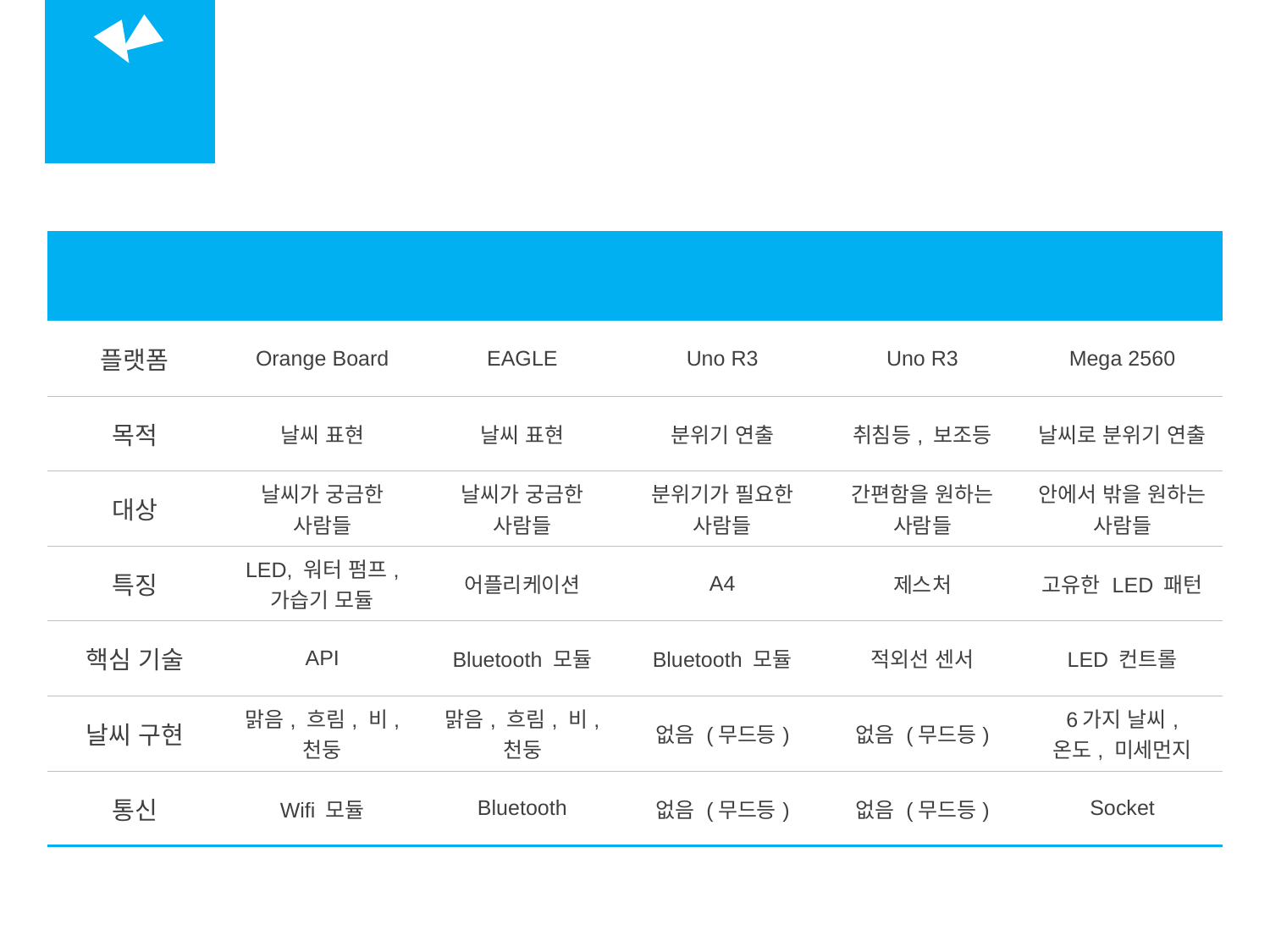

03
사례 조사 5
| 조사 내용 | Weather cube | Tempescope | Smart Light | Luminch Color LED Lamp | Feel Light |
| --- | --- | --- | --- | --- | --- |
| 플랫폼 | Orange Board | EAGLE | Uno R3 | Uno R3 | Mega 2560 |
| 목적 | 날씨 표현 | 날씨 표현 | 분위기 연출 | 취침등, 보조등 | 날씨로 분위기 연출 |
| 대상 | 날씨가 궁금한 사람들 | 날씨가 궁금한 사람들 | 분위기가 필요한 사람들 | 간편함을 원하는 사람들 | 안에서 밖을 원하는 사람들 |
| 특징 | LED, 워터 펌프, 가습기 모듈 | 어플리케이션 | A4 | 제스처 | 고유한 LED 패턴 |
| 핵심 기술 | API | Bluetooth 모듈 | Bluetooth 모듈 | 적외선 센서 | LED 컨트롤 |
| 날씨 구현 | 맑음, 흐림, 비, 천둥 | 맑음, 흐림, 비, 천둥 | 없음 (무드등) | 없음 (무드등) | 6가지 날씨, 온도, 미세먼지 |
| 통신 | Wifi 모듈 | Bluetooth | 없음 (무드등) | 없음 (무드등) | Socket |